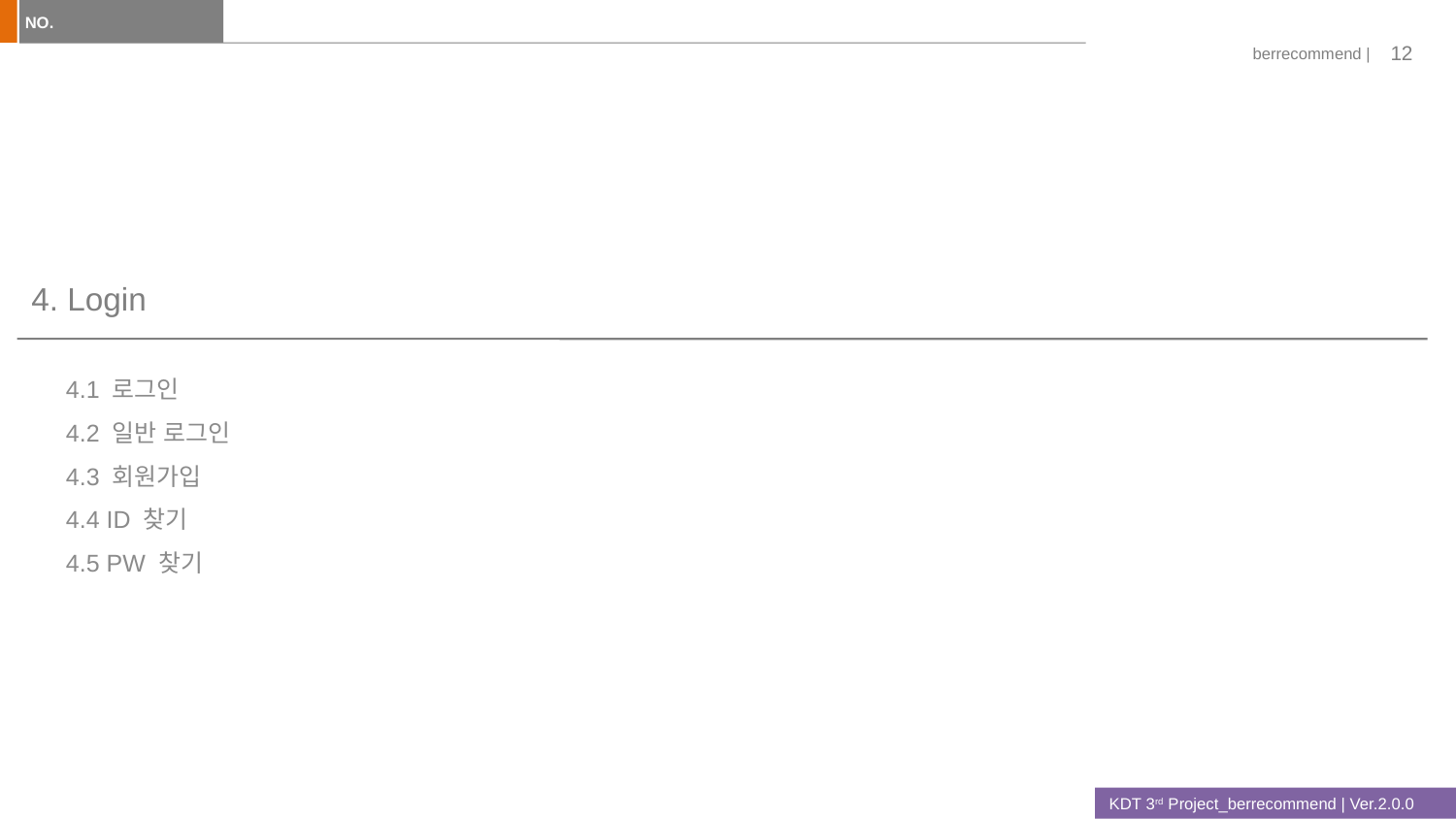

12
# 4. Login
4.1 로그인
4.2 일반 로그인
4.3 회원가입
4.4 ID 찾기
4.5 PW 찾기